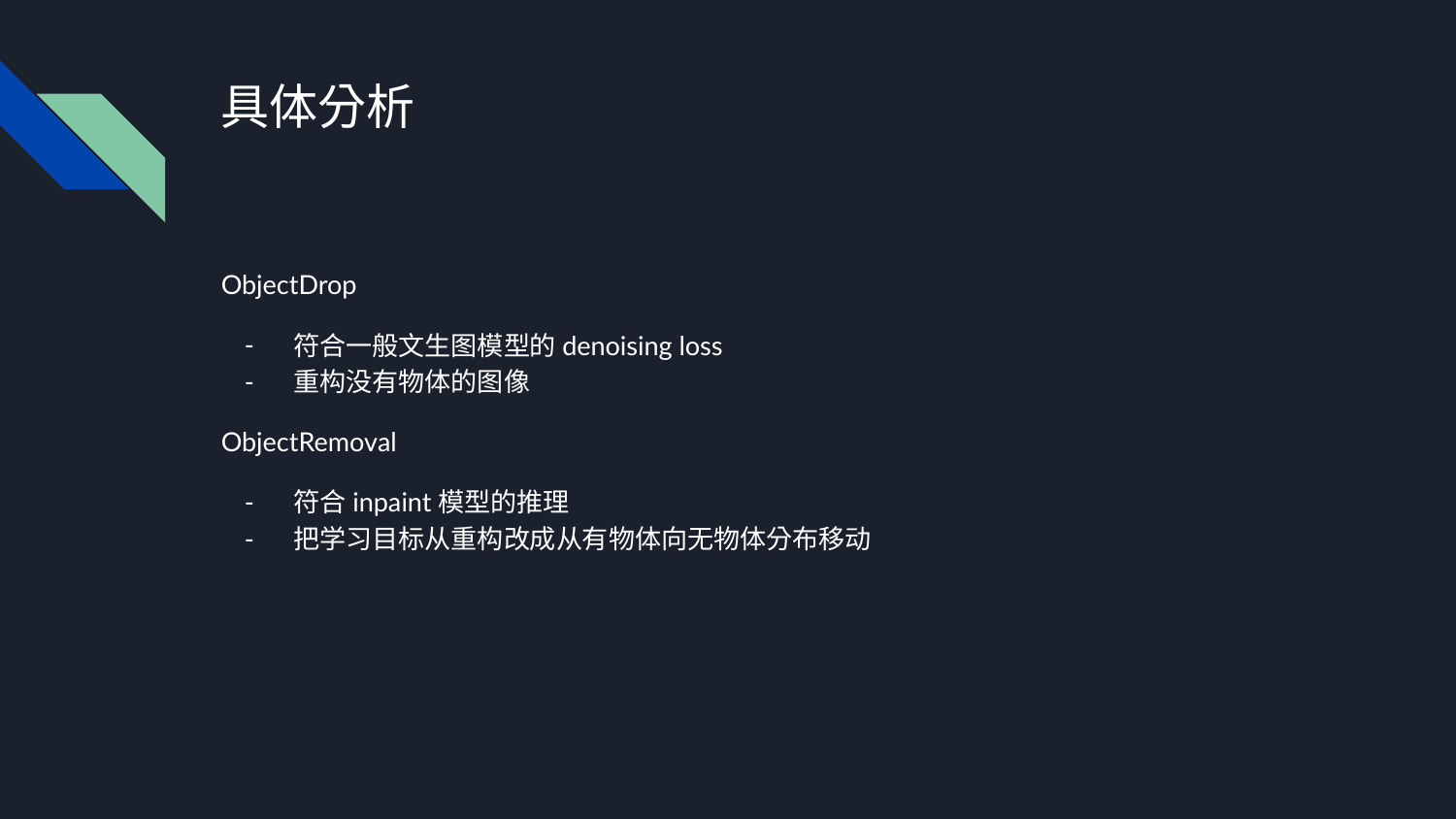

# 具体分析
ObjectDrop
符合一般文生图模型的denoising loss
重构没有物体的图像
ObjectRemoval
符合inpaint模型的推理
把学习目标从重构改成从有物体向无物体分布移动